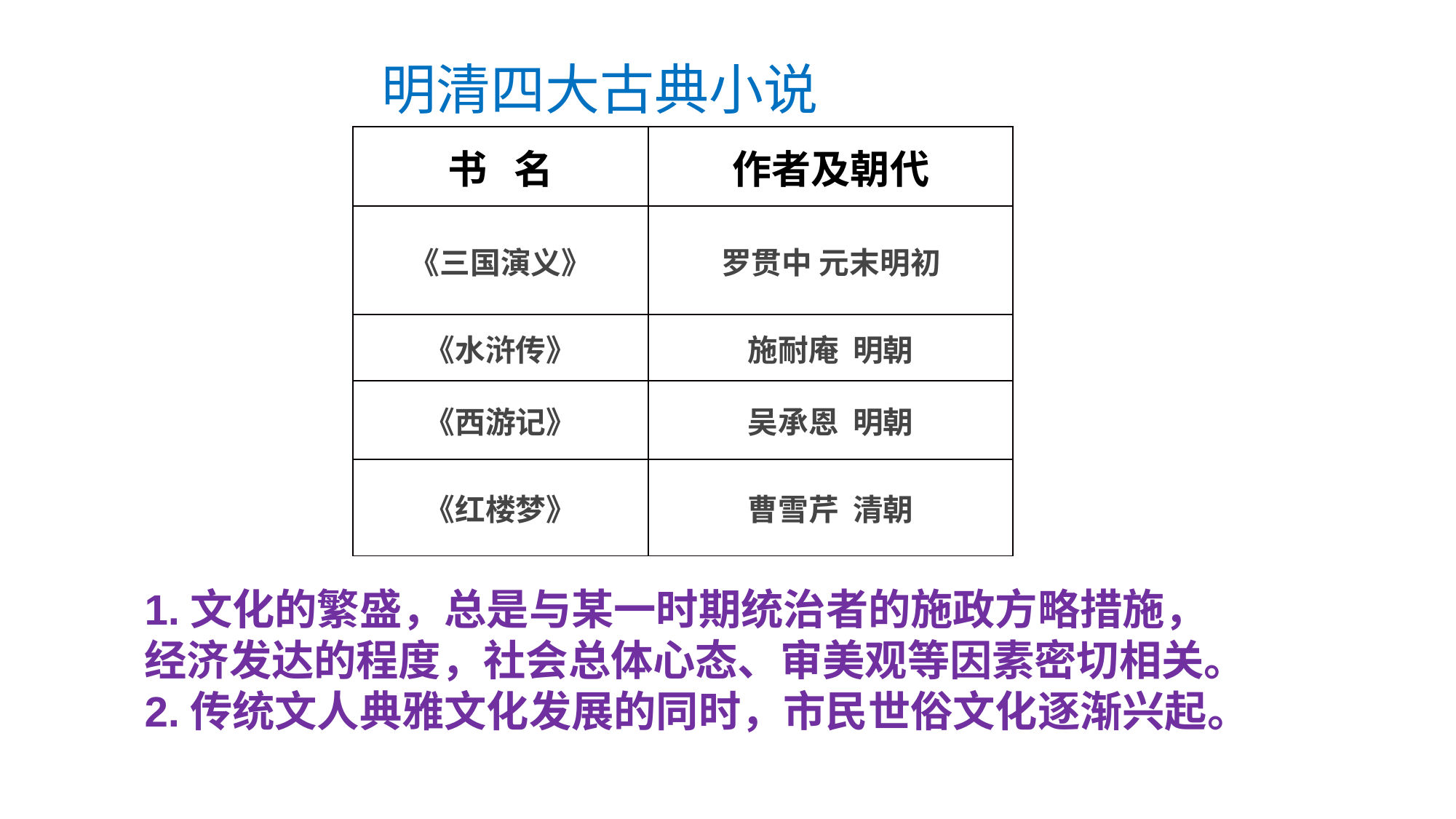

明清四大古典小说
| 书 名 | 作者及朝代 |
| --- | --- |
| 《三国演义》 | 罗贯中 元末明初 |
| 《水浒传》 | 施耐庵 明朝 |
| 《西游记》 | 吴承恩 明朝 |
| 《红楼梦》 | 曹雪芹 清朝 |
1.文化的繁盛，总是与某一时期统治者的施政方略措施，经济发达的程度，社会总体心态、审美观等因素密切相关。
2.传统文人典雅文化发展的同时，市民世俗文化逐渐兴起。